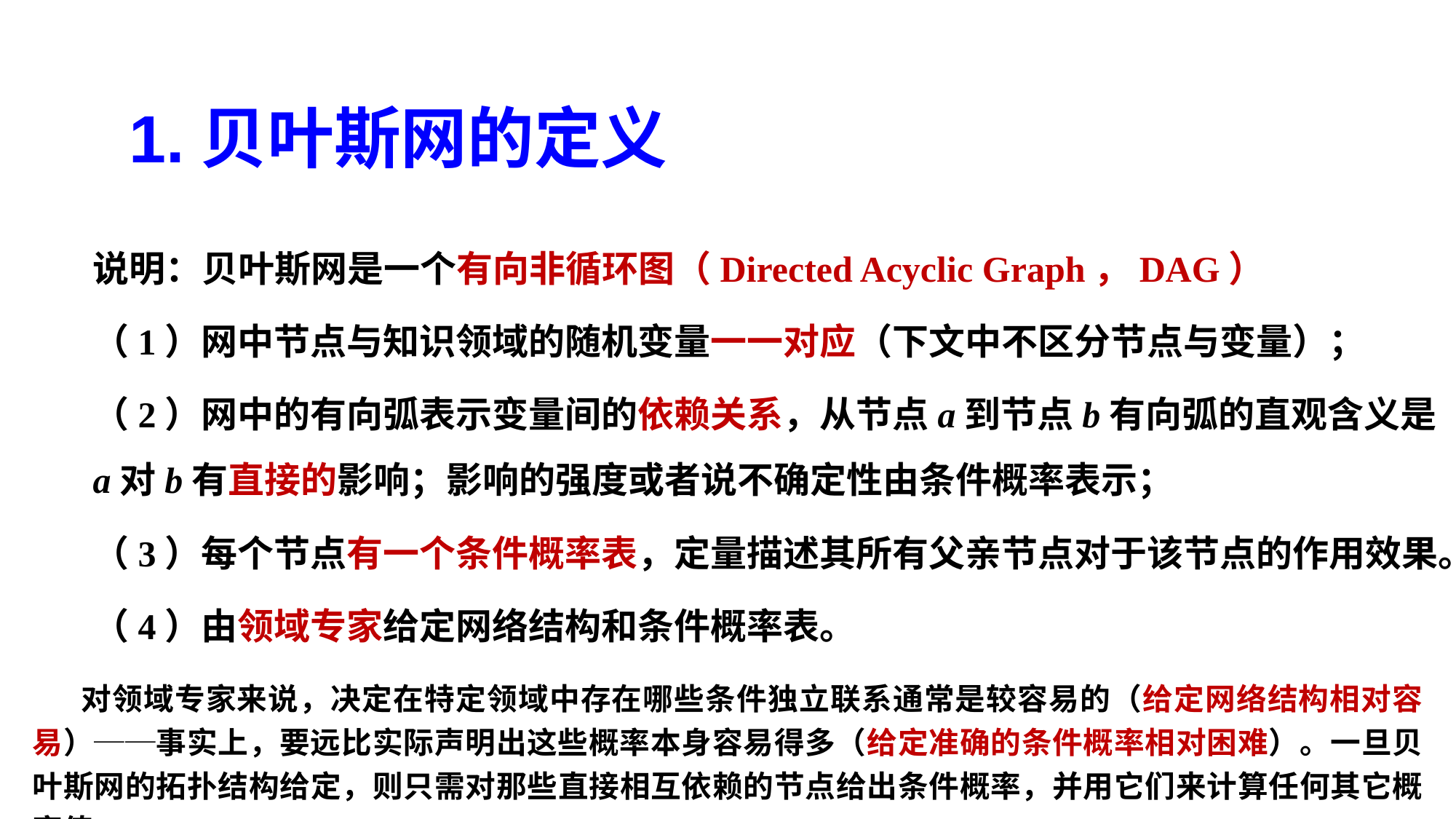

1.贝叶斯网的定义
说明：贝叶斯网是一个有向非循环图（Directed Acyclic Graph，DAG）
（1）网中节点与知识领域的随机变量一一对应（下文中不区分节点与变量）；
（2）网中的有向弧表示变量间的依赖关系，从节点a到节点b有向弧的直观含义是a对b有直接的影响；影响的强度或者说不确定性由条件概率表示；
（3）每个节点有一个条件概率表，定量描述其所有父亲节点对于该节点的作用效果。
（4）由领域专家给定网络结构和条件概率表。

对领域专家来说，决定在特定领域中存在哪些条件独立联系通常是较容易的（给定网络结构相对容易）──事实上，要远比实际声明出这些概率本身容易得多（给定准确的条件概率相对困难）。一旦贝叶斯网的拓扑结构给定，则只需对那些直接相互依赖的节点给出条件概率，并用它们来计算任何其它概率值。